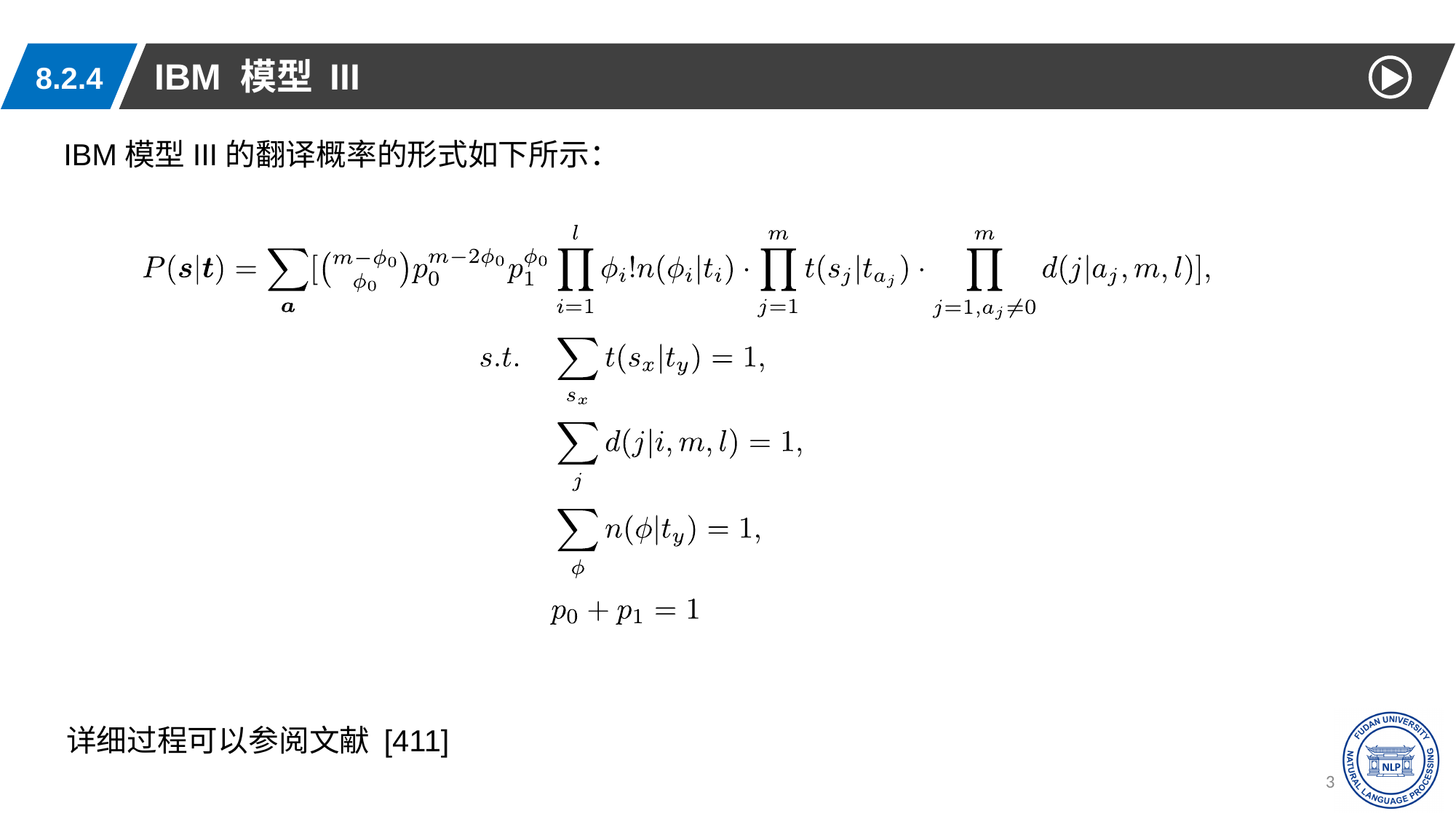

IBM 模型 III
8.2.4

IBM模型III的翻译概率的形式如下所示：

详细过程可以参阅文献 [411]
30